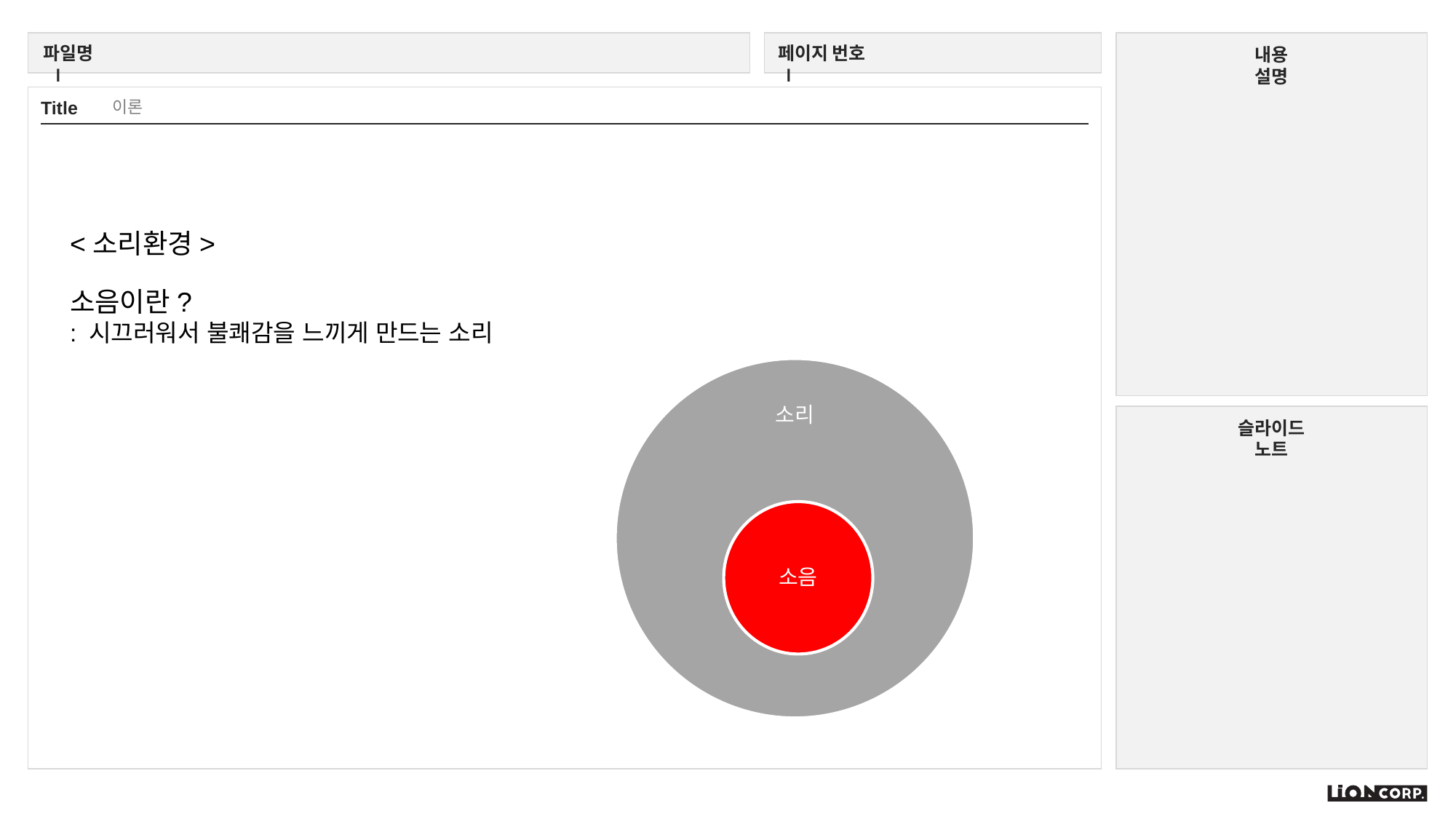

이론
<소리환경>

소음이란?
: 시끄러워서 불쾌감을 느끼게 만드는 소리

소리

소음